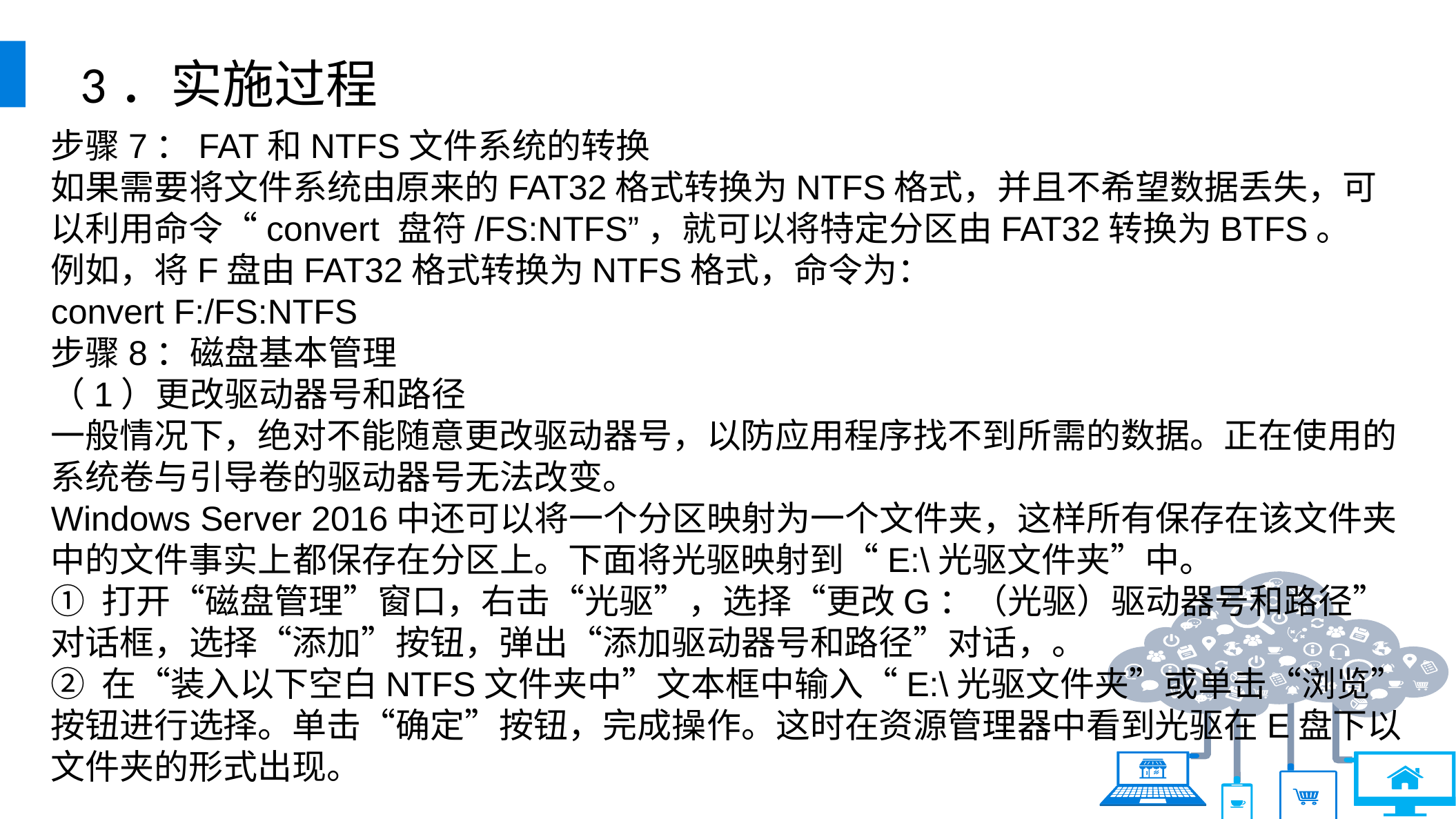

3．实施过程
步骤7：FAT和NTFS文件系统的转换
如果需要将文件系统由原来的FAT32格式转换为NTFS格式，并且不希望数据丢失，可以利用命令“convert 盘符/FS:NTFS”，就可以将特定分区由FAT32转换为BTFS。
例如，将F盘由FAT32格式转换为NTFS格式，命令为：
convert F:/FS:NTFS
步骤8：磁盘基本管理
（1）更改驱动器号和路径
一般情况下，绝对不能随意更改驱动器号，以防应用程序找不到所需的数据。正在使用的系统卷与引导卷的驱动器号无法改变。
Windows Server 2016中还可以将一个分区映射为一个文件夹，这样所有保存在该文件夹中的文件事实上都保存在分区上。下面将光驱映射到“E:\光驱文件夹”中。
① 打开“磁盘管理”窗口，右击“光驱”，选择“更改G：（光驱）驱动器号和路径”对话框，选择“添加”按钮，弹出“添加驱动器号和路径”对话，。
② 在“装入以下空白NTFS文件夹中”文本框中输入“E:\光驱文件夹”或单击“浏览”按钮进行选择。单击“确定”按钮，完成操作。这时在资源管理器中看到光驱在E盘下以文件夹的形式出现。